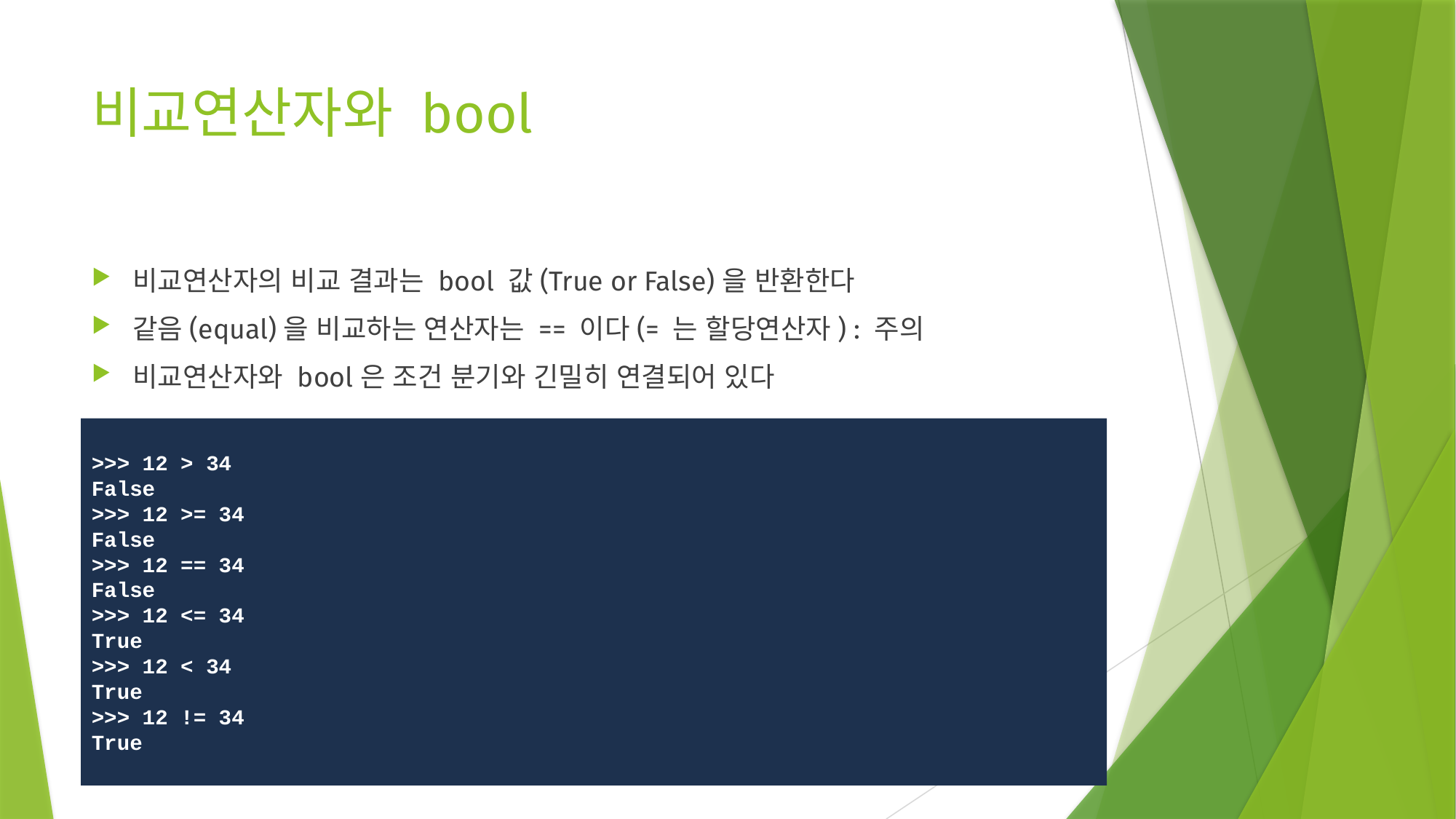

# 비교연산자와 bool
비교연산자의 비교 결과는 bool 값(True or False)을 반환한다
같음(equal)을 비교하는 연산자는 == 이다(= 는 할당연산자) : 주의
비교연산자와 bool은 조건 분기와 긴밀히 연결되어 있다

>>> 12 > 34
False
>>> 12 >= 34
False
>>> 12 == 34
False
>>> 12 <= 34
True
>>> 12 < 34
True
>>> 12 != 34
True